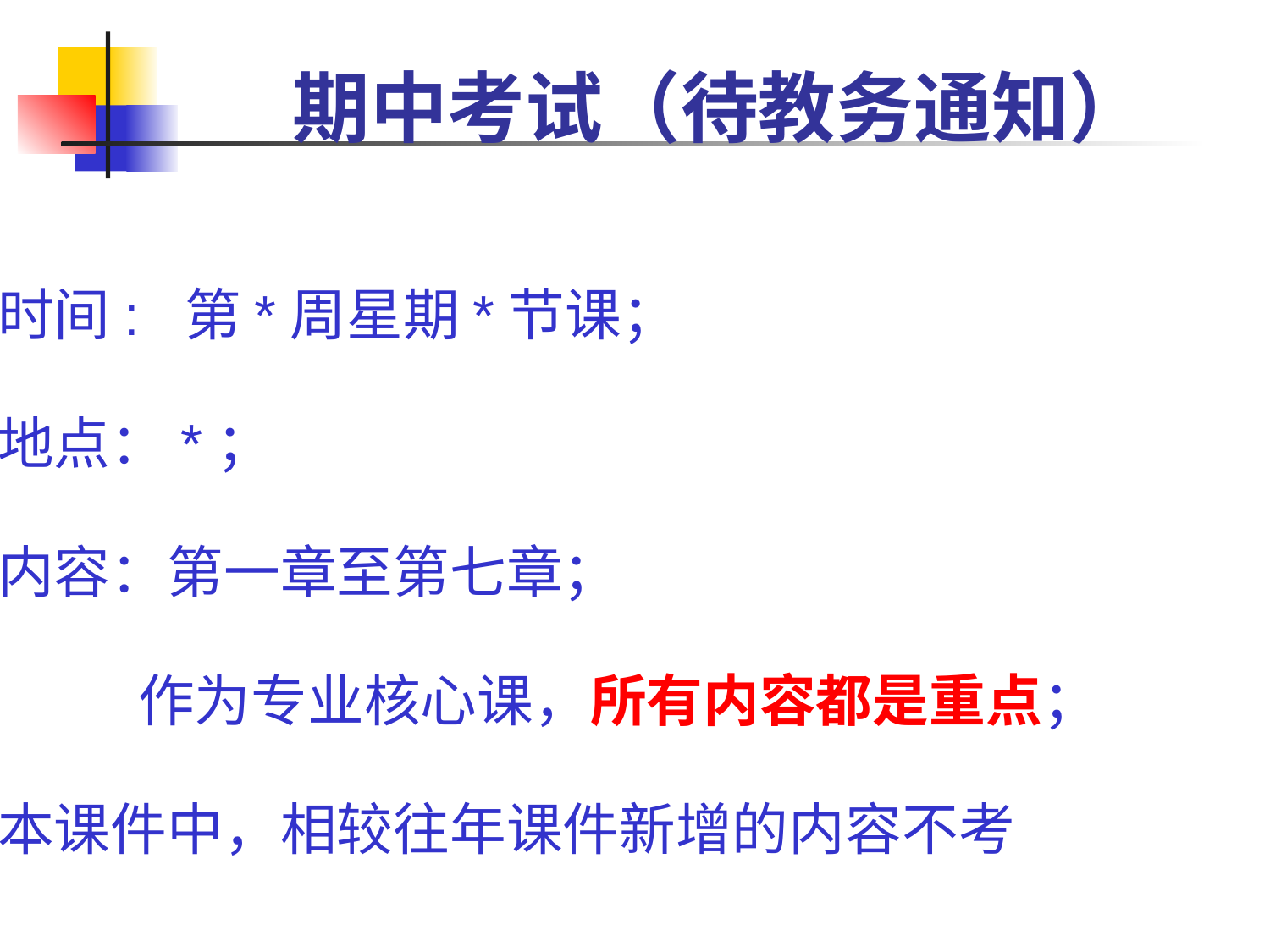

# 期中考试（待教务通知）
时间:  第*周星期*节课；
地点：*；
内容：第一章至第七章；
          作为专业核心课，所有内容都是重点；
本课件中，相较往年课件新增的内容不考